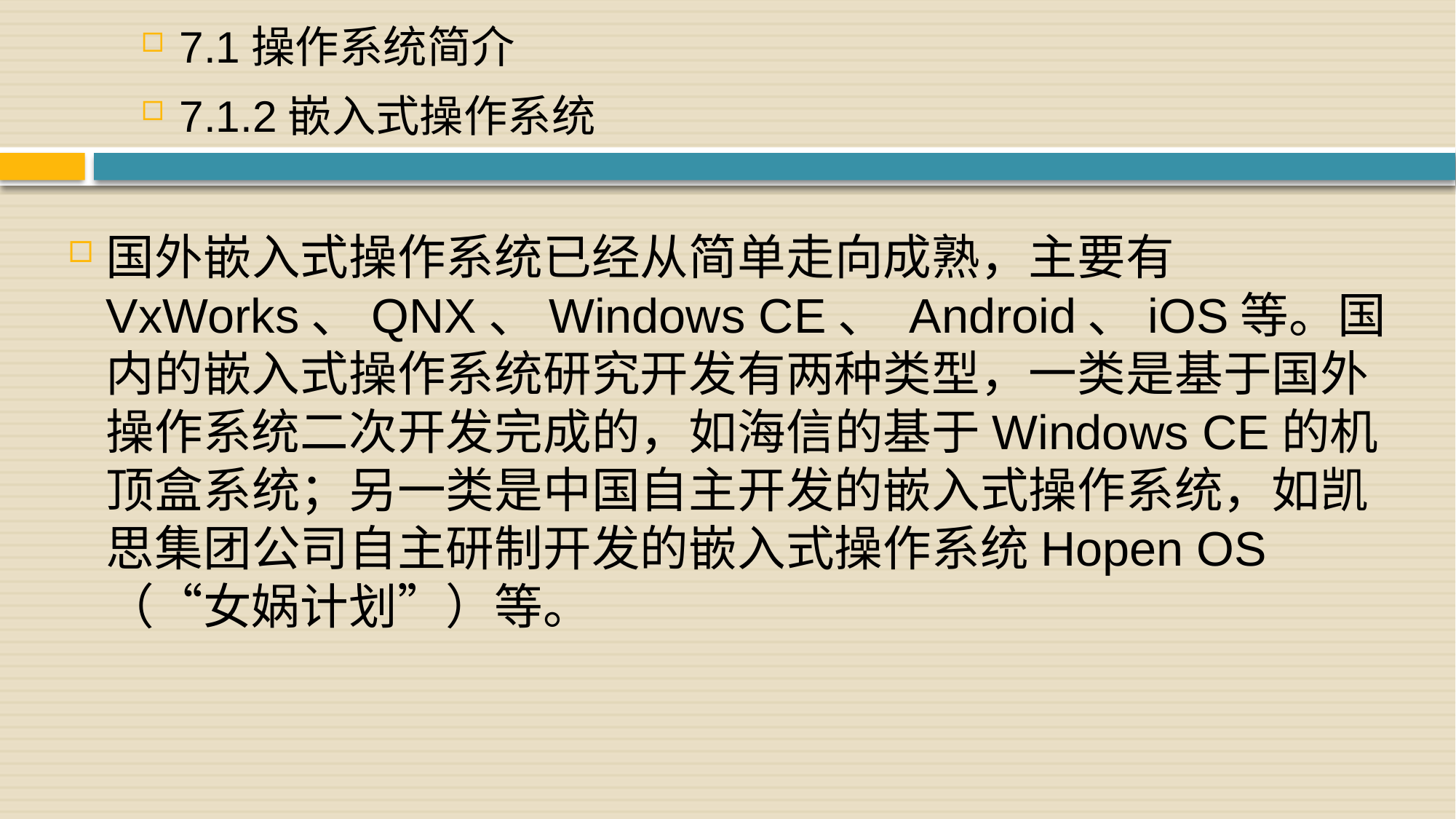

7.1操作系统简介
7.1.2嵌入式操作系统
国外嵌入式操作系统已经从简单走向成熟，主要有VxWorks、QNX、Windows CE、 Android、iOS等。国内的嵌入式操作系统研究开发有两种类型，一类是基于国外操作系统二次开发完成的，如海信的基于Windows CE的机顶盒系统；另一类是中国自主开发的嵌入式操作系统，如凯思集团公司自主研制开发的嵌入式操作系统Hopen OS（“女娲计划”）等。